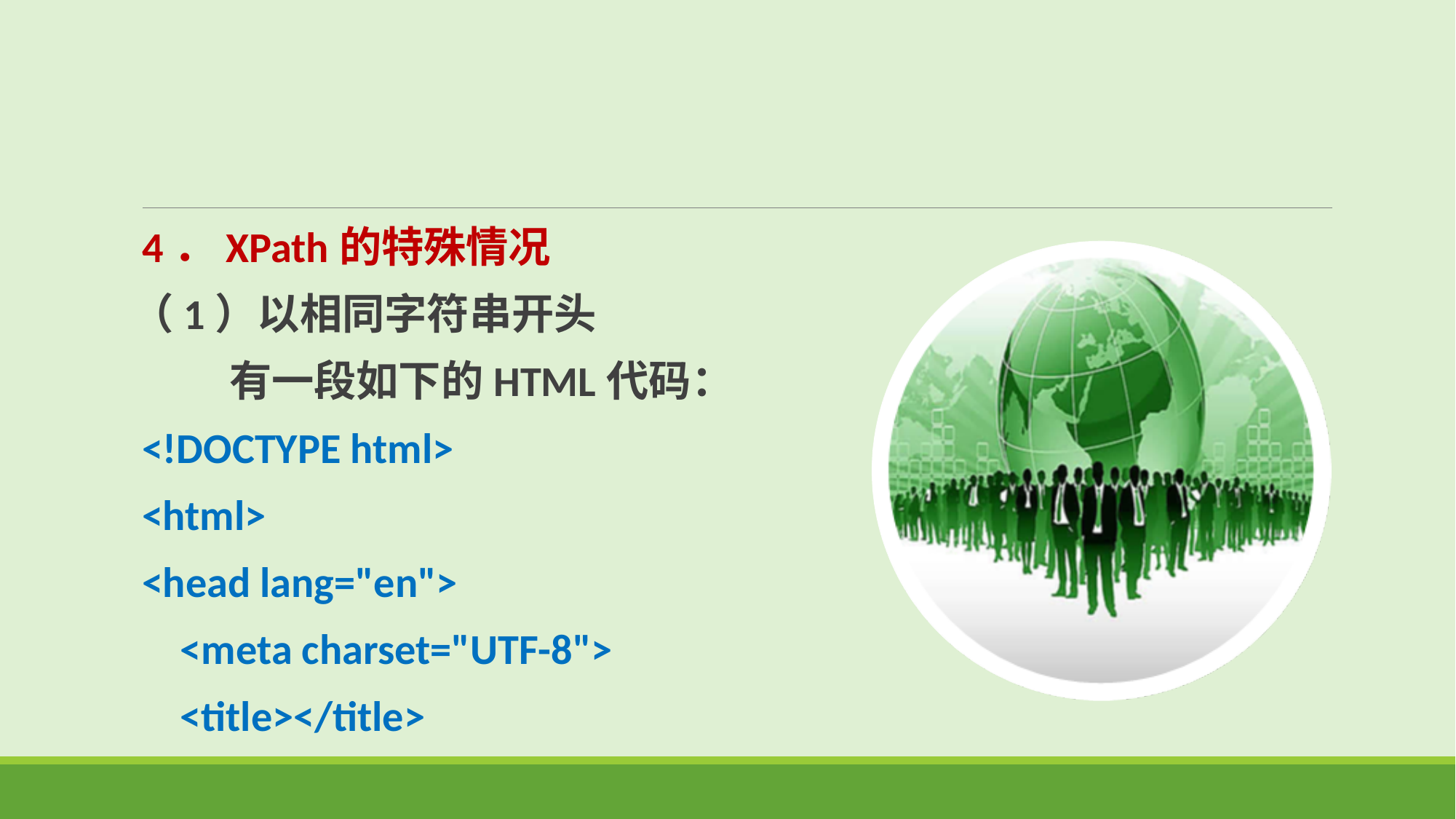

4．XPath的特殊情况
（1）以相同字符串开头
        有一段如下的HTML代码：
<!DOCTYPE html>
<html>
<head lang="en">
    <meta charset="UTF-8">
    <title></title>